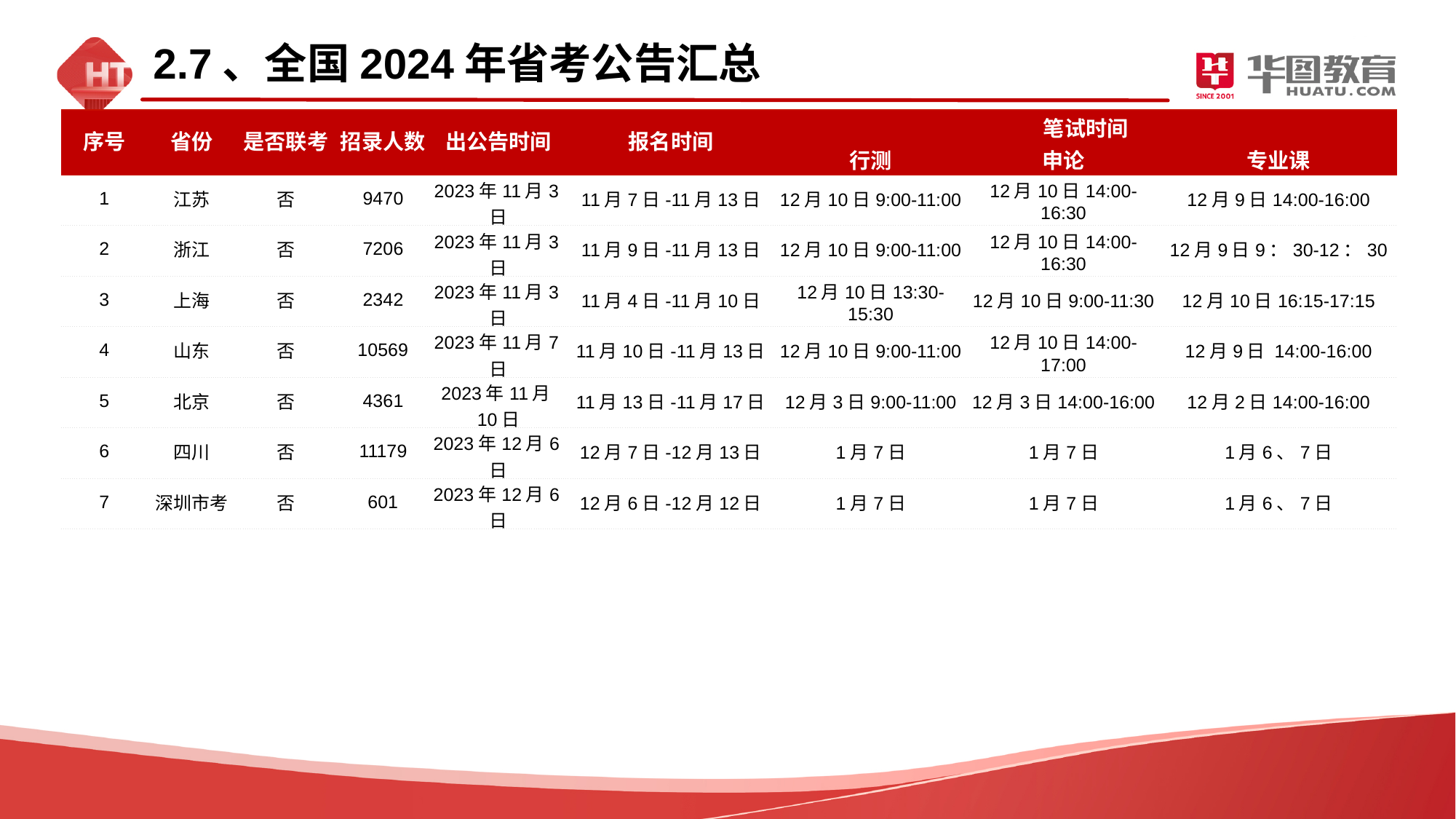

2.7、全国2024年省考公告汇总

| 序号 | 省份 | 是否联考 | 招录人数 | 出公告时间 | 报名时间 | 笔试时间 |  |  |
| --- | --- | --- | --- | --- | --- | --- | --- | --- |
|  |  |  |  |  |  | 行测 | 申论 | 专业课 |
| 1 | 江苏 | 否 | 9470 | 2023年11月3日 | 11月7日-11月13日 | 12月10日9:00-11:00 | 12月10日14:00-16:30 | 12月9日14:00-16:00 |
| 2 | 浙江 | 否 | 7206 | 2023年11月3日 | 11月9日-11月13日 | 12月10日9:00-11:00 | 12月10日14:00-16:30 | 12月9日9：30-12：30 |
| 3 | 上海 | 否 | 2342 | 2023年11月3日 | 11月4日-11月10日 | 12月10日13:30-15:30 | 12月10日9:00-11:30 | 12月10日16:15-17:15 |
| 4 | 山东 | 否 | 10569 | 2023年11月7日 | 11月10日-11月13日 | 12月10日9:00-11:00 | 12月10日14:00-17:00 | 12月9日 14:00-16:00 |
| 5 | 北京 | 否 | 4361 | 2023年11月10日 | 11月13日-11月17日 | 12月3日9:00-11:00 | 12月3日14:00-16:00 | 12月2日14:00-16:00 |
| 6 | 四川 | 否 | 11179 | 2023年12月6日 | 12月7日-12月13日 | 1月7日 | 1月7日 | 1月6、7日 |
| 7 | 深圳市考 | 否 | 601 | 2023年12月6日 | 12月6日-12月12日 | 1月7日 | 1月7日 | 1月6、7日 |